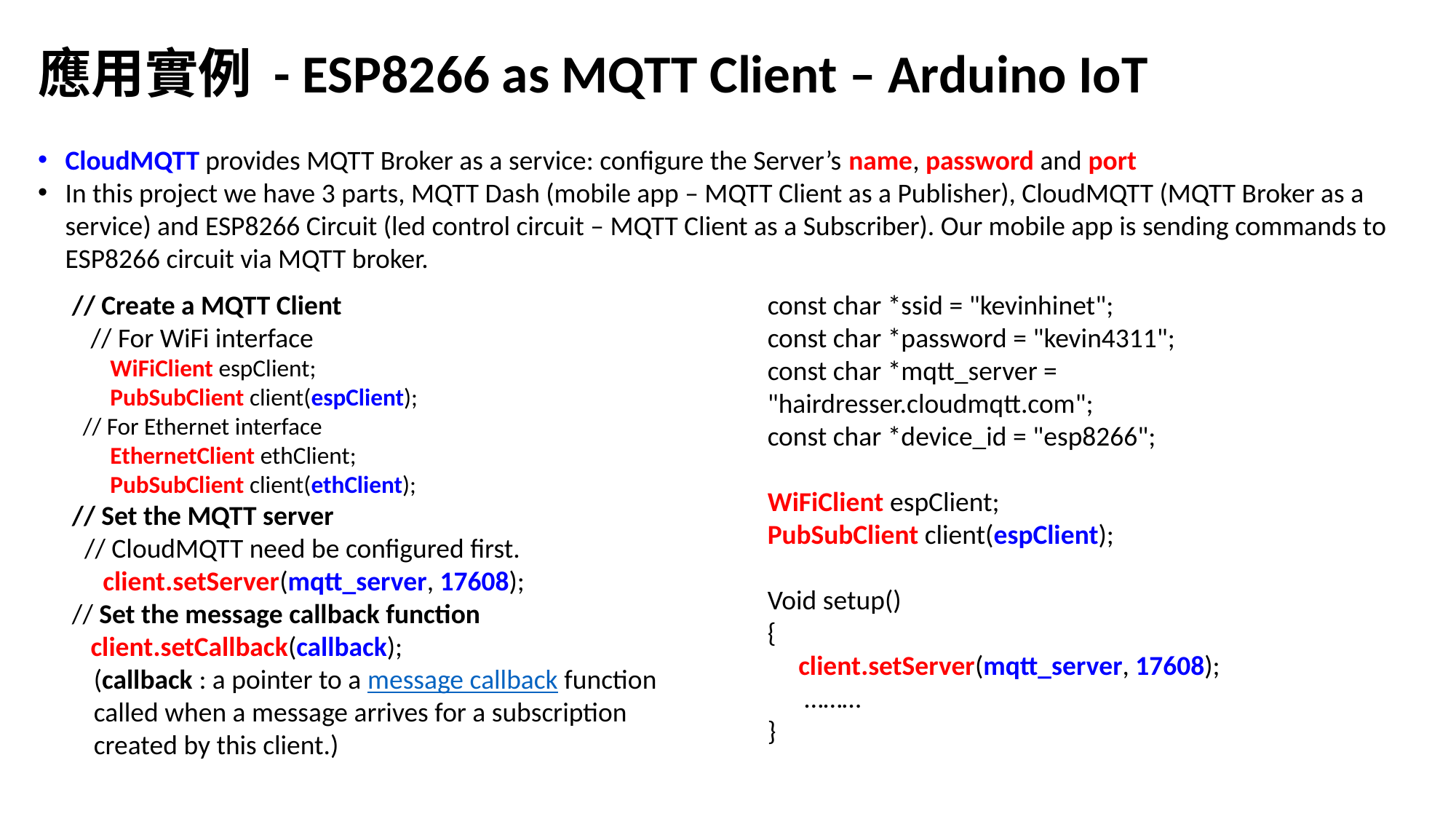

# 應用實例 - ESP8266 as MQTT Client – Arduino IoT
CloudMQTT provides MQTT Broker as a service: configure the Server’s name, password and port
In this project we have 3 parts, MQTT Dash (mobile app – MQTT Client as a Publisher), CloudMQTT (MQTT Broker as a service) and ESP8266 Circuit (led control circuit – MQTT Client as a Subscriber). Our mobile app is sending commands to ESP8266 circuit via MQTT broker.
// Create a MQTT Client
   // For WiFi interface
       WiFiClient espClient;
       PubSubClient client(espClient);
  // For Ethernet interface
       EthernetClient ethClient;
       PubSubClient client(ethClient);
// Set the MQTT server
  // CloudMQTT need be configured first.
     client.setServer(mqtt_server, 17608);
// Set the message callback function
   client.setCallback(callback);
(callback : a pointer to a message callback function called when a message arrives for a subscription created by this client.)

const char *ssid = "kevinhinet";
const char *password = "kevin4311";
const char *mqtt_server = "hairdresser.cloudmqtt.com";
const char *device_id = "esp8266";

WiFiClient espClient;
PubSubClient client(espClient);

Void setup()
{
     client.setServer(mqtt_server, 17608);
      ………
}